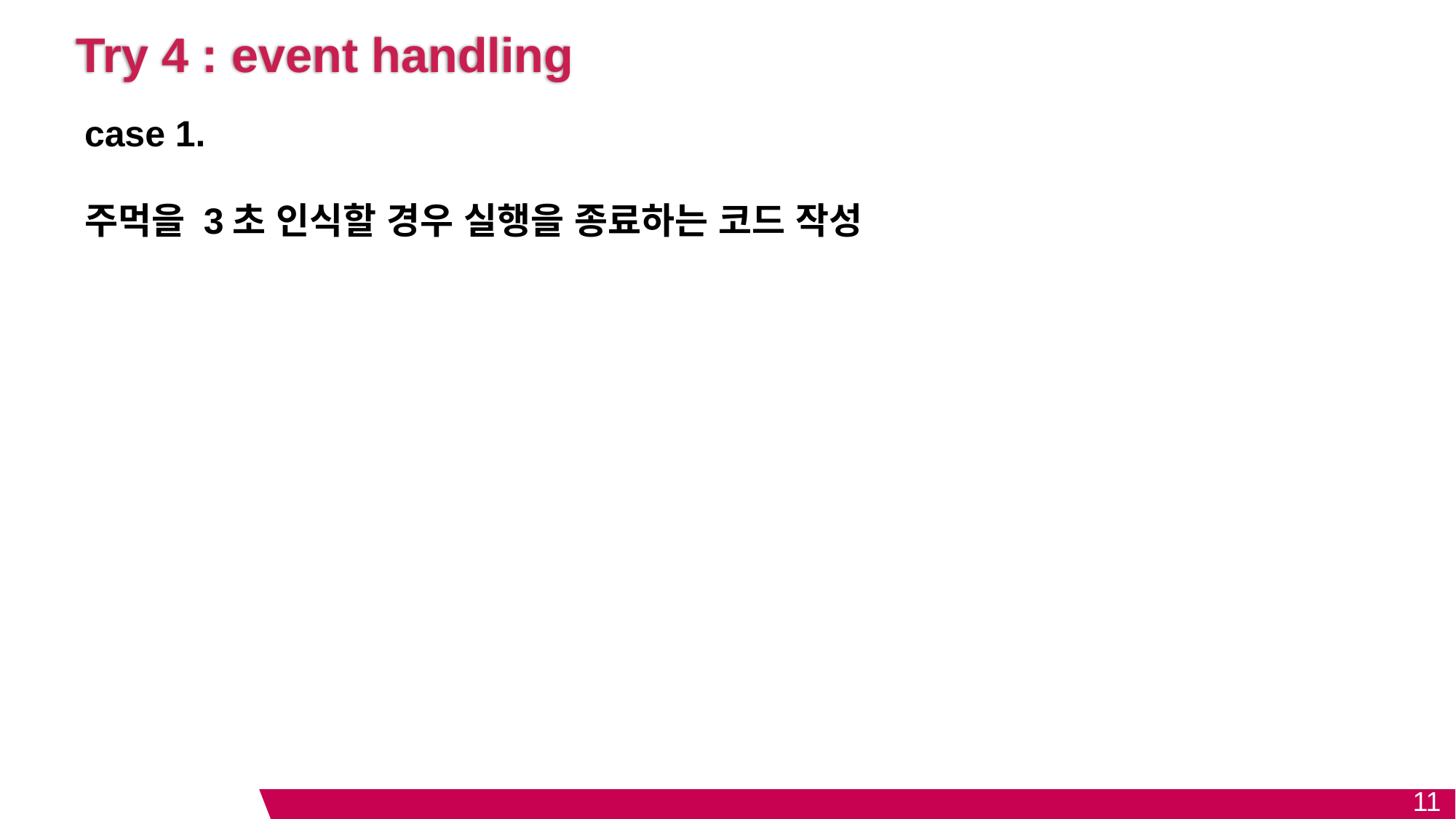

# Try 4 : event handling
case 1.

주먹을 3초 인식할 경우 실행을 종료하는 코드 작성
11